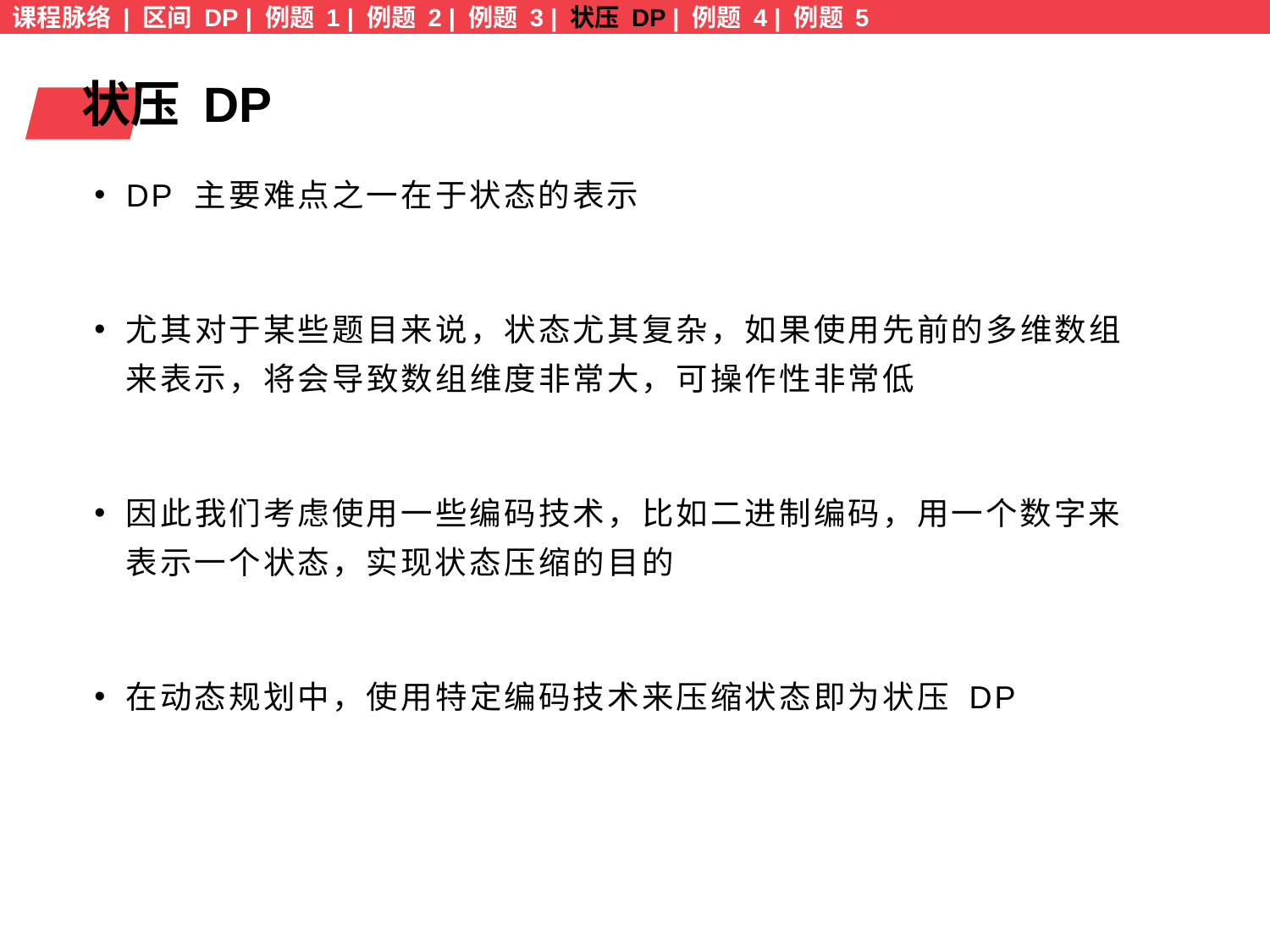

课程脉络 | 区间 DP | 例题 1 | 例题 2 | 例题 3 | 状压 DP | 例题 4 | 例题 5
状压 DP

DP 主要难点之一在于状态的表示

尤其对于某些题目来说，状态尤其复杂，如果使用先前的多维数组来表示，将会导致数组维度非常大，可操作性非常低

因此我们考虑使用一些编码技术，比如二进制编码，用一个数字来表示一个状态，实现状态压缩的目的

在动态规划中，使用特定编码技术来压缩状态即为状压 DP
25